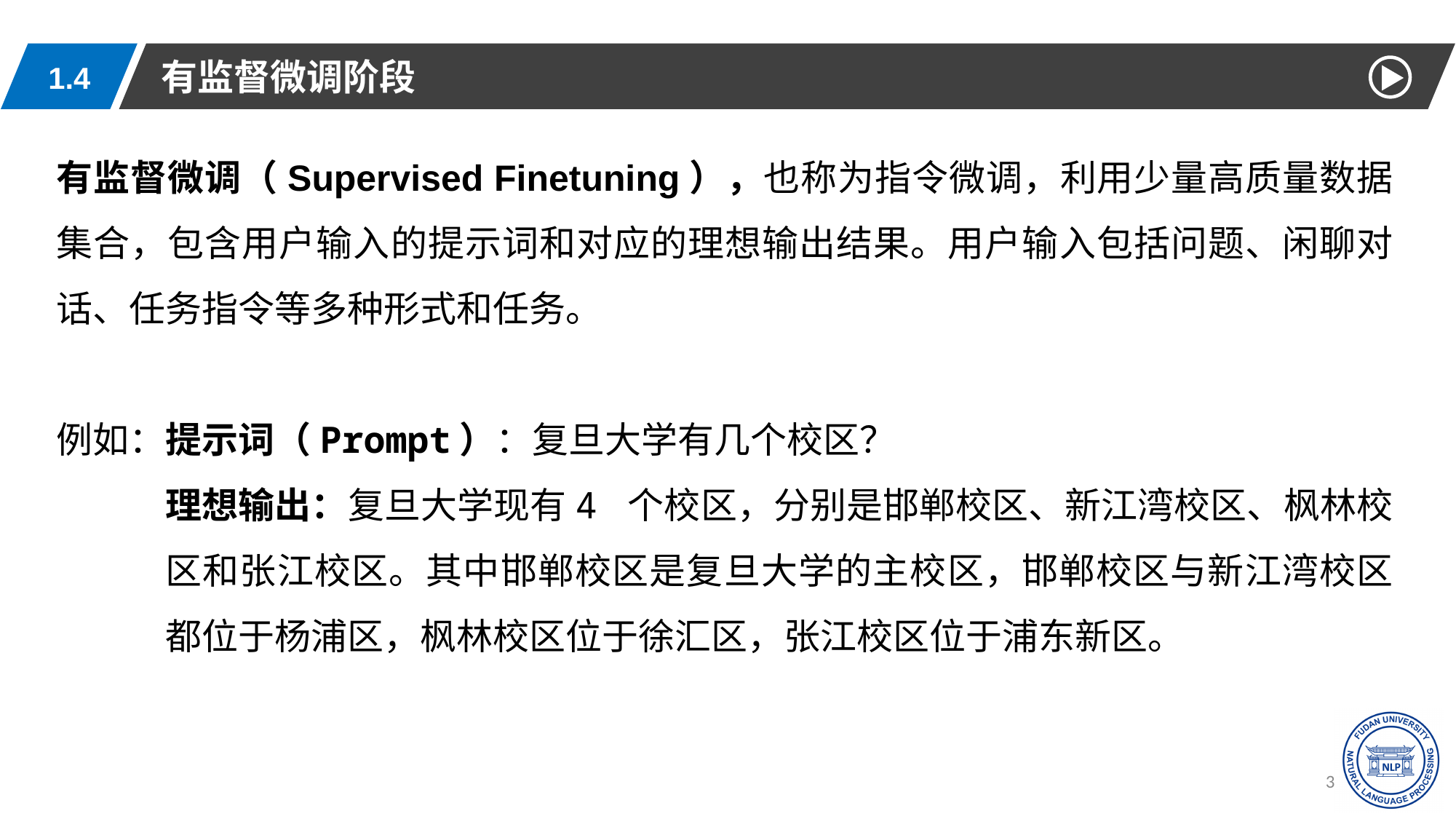

有监督微调阶段
1.4

有监督微调（Supervised Finetuning），也称为指令微调，利用少量高质量数据集合，包含用户输入的提示词和对应的理想输出结果。用户输入包括问题、闲聊对话、任务指令等多种形式和任务。

例如：提示词（Prompt）：复旦大学有几个校区？
理想输出：复旦大学现有4 个校区，分别是邯郸校区、新江湾校区、枫林校区和张江校区。其中邯郸校区是复旦大学的主校区，邯郸校区与新江湾校区都位于杨浦区，枫林校区位于徐汇区，张江校区位于浦东新区。

32